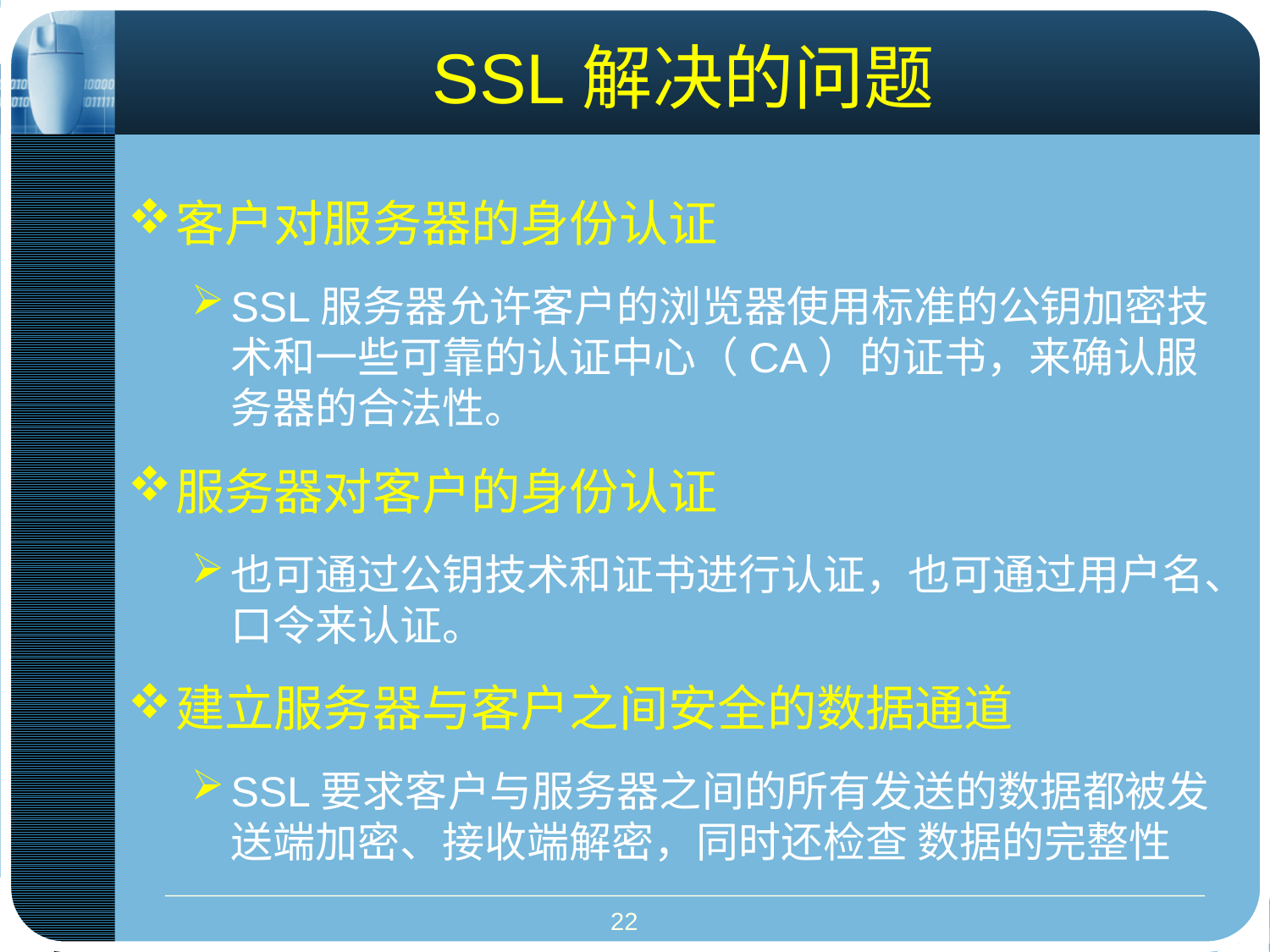

# SSL解决的问题
客户对服务器的身份认证
SSL服务器允许客户的浏览器使用标准的公钥加密技术和一些可靠的认证中心（CA）的证书，来确认服务器的合法性。
服务器对客户的身份认证
也可通过公钥技术和证书进行认证，也可通过用户名、口令来认证。
建立服务器与客户之间安全的数据通道
SSL要求客户与服务器之间的所有发送的数据都被发送端加密、接收端解密，同时还检查 数据的完整性
22